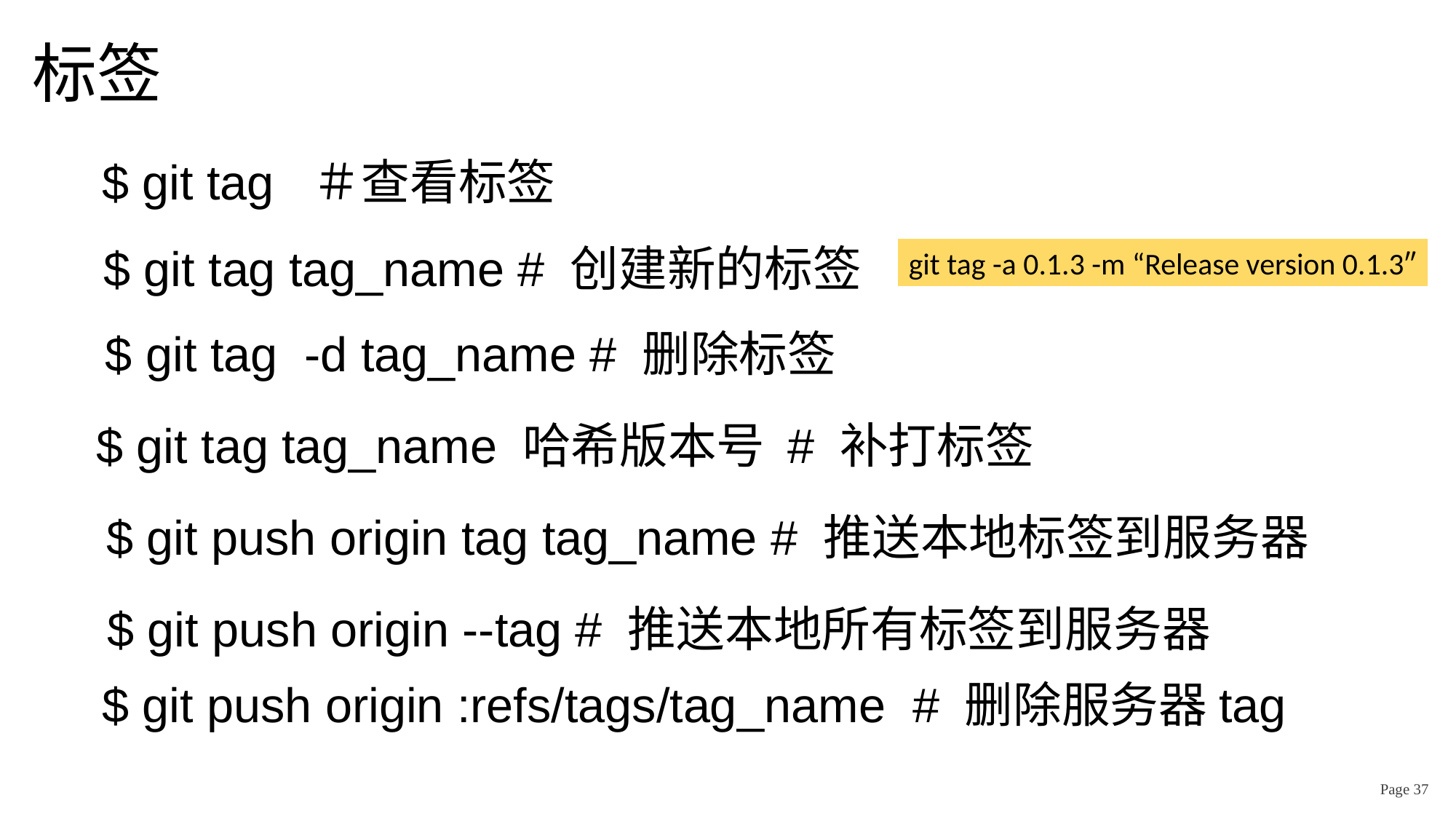

# 标签
$ git tag  ＃查看标签
$ git tag tag_name # 创建新的标签
git tag -a 0.1.3 -m “Release version 0.1.3″
$ git tag  -d tag_name # 删除标签
$ git tag tag_name 哈希版本号 # 补打标签
$ git push origin tag tag_name # 推送本地标签到服务器
$ git push origin --tag # 推送本地所有标签到服务器
$ git push origin :refs/tags/tag_name  # 删除服务器tag